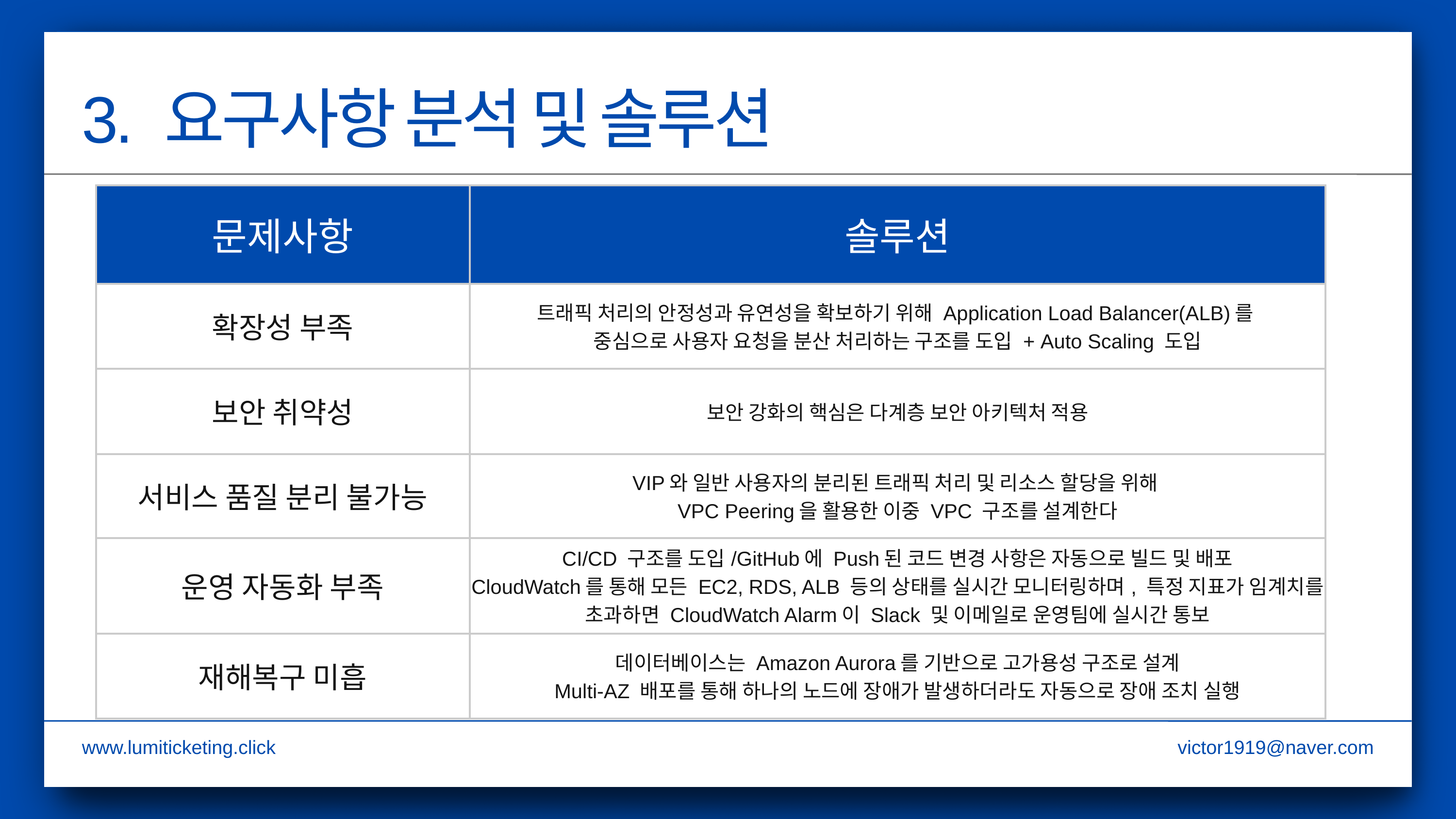

3. 요구사항 분석 및 솔루션

| 문제사항 | 솔루션 |
| --- | --- |
| 확장성 부족 | 트래픽 처리의 안정성과 유연성을 확보하기 위해 Application Load Balancer(ALB)를 중심으로 사용자 요청을 분산 처리하는 구조를 도입 + Auto Scaling 도입 |
| 보안 취약성 | 보안 강화의 핵심은 다계층 보안 아키텍처 적용 |
| 서비스 품질 분리 불가능 | VIP와 일반 사용자의 분리된 트래픽 처리 및 리소스 할당을 위해 VPC Peering을 활용한 이중 VPC 구조를 설계한다 |
| 운영 자동화 부족 | CI/CD 구조를 도입/GitHub에 Push된 코드 변경 사항은 자동으로 빌드 및 배포 CloudWatch를 통해 모든 EC2, RDS, ALB 등의 상태를 실시간 모니터링하며, 특정 지표가 임계치를 초과하면 CloudWatch Alarm이 Slack 및 이메일로 운영팀에 실시간 통보 |
| 재해복구 미흡 | 데이터베이스는 Amazon Aurora를 기반으로 고가용성 구조로 설계 Multi-AZ 배포를 통해 하나의 노드에 장애가 발생하더라도 자동으로 장애 조치 실행 |

www.lumiticketing.click
victor1919@naver.com